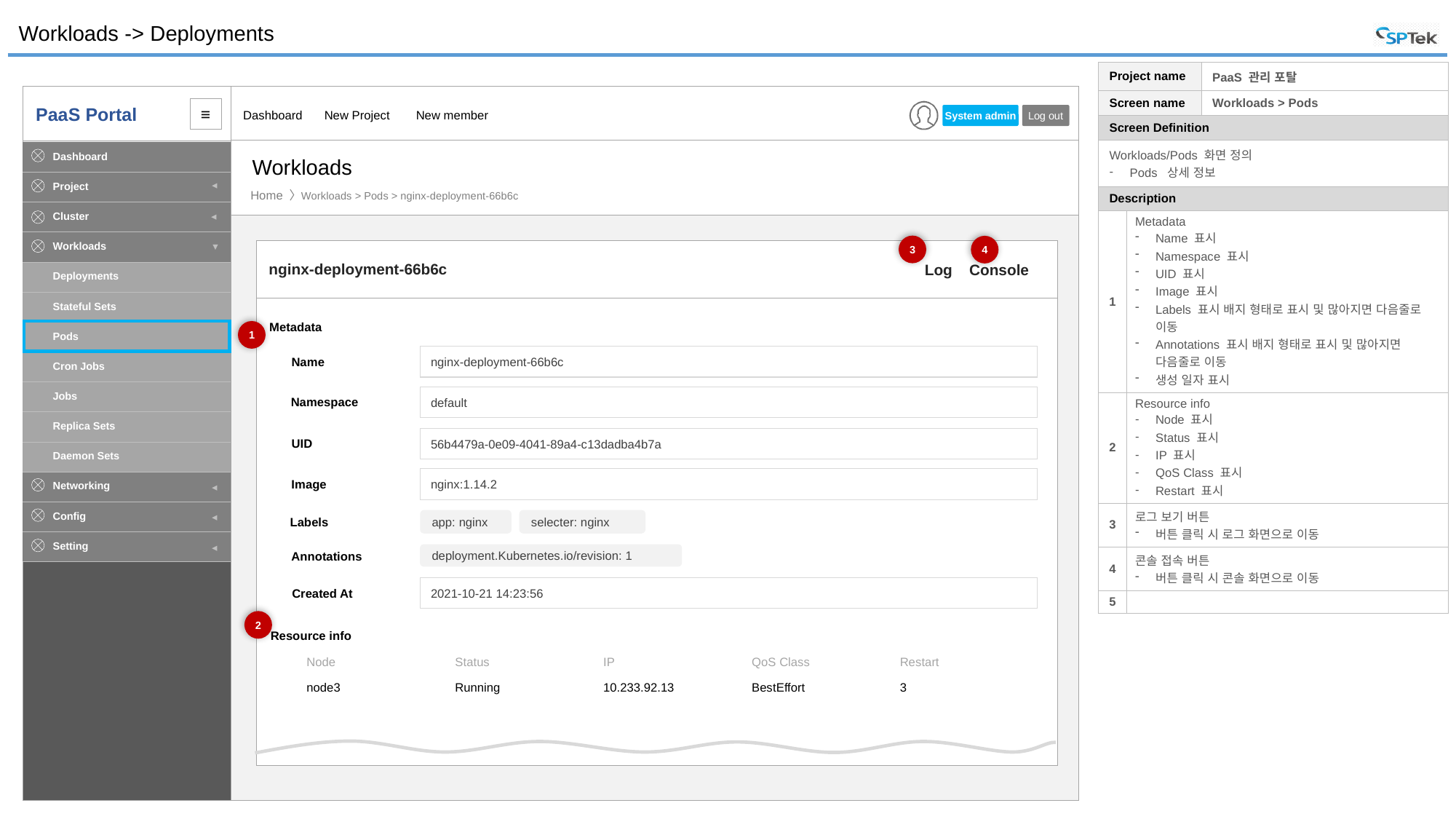

# Workloads -> Deployments
| Project name |  | PaaS 관리 포탈 |
| --- | --- | --- |
| Screen name |  | Workloads > Pods |
| Screen Definition |  |  |
| Workloads/Pods 화면 정의 Pods 상세 정보 |  |  |
| Description |  |  |
| 1 | Metadata Name 표시 Namespace 표시 UID 표시 Image 표시 Labels 표시 배지 형태로 표시 및 많아지면 다음줄로 이동 Annotations 표시 배지 형태로 표시 및 많아지면 다음줄로 이동 생성 일자 표시 |  |
| 2 | Resource info Node 표시 Status 표시 IP 표시 QoS Class 표시 Restart 표시 |  |
| 3 | 로그 보기 버튼 버튼 클릭 시 로그 화면으로 이동 |  |
| 4 | 콘솔 접속 버튼 버튼 클릭 시 콘솔 화면으로 이동 |  |
| 5 |  |  |
Workloads
Workloads > Pods > nginx-deployment-66b6c
3
4

nginx-deployment-66b6c
Log    Console
Metadata

1
nginx-deployment-66b6c
Name
default
Namespace
56b4479a-0e09-4041-89a4-c13dadba4b7a
UID
nginx:1.14.2
Image
Labels
app: nginx
selecter: nginx
deployment.Kubernetes.io/revision: 1
Annotations
2021-10-21 14:23:56
Created At
2
Resource info
| Node | Status | IP | QoS Class | Restart |
| --- | --- | --- | --- | --- |
| node3 | Running | 10.233.92.13 | BestEffort | 3 |